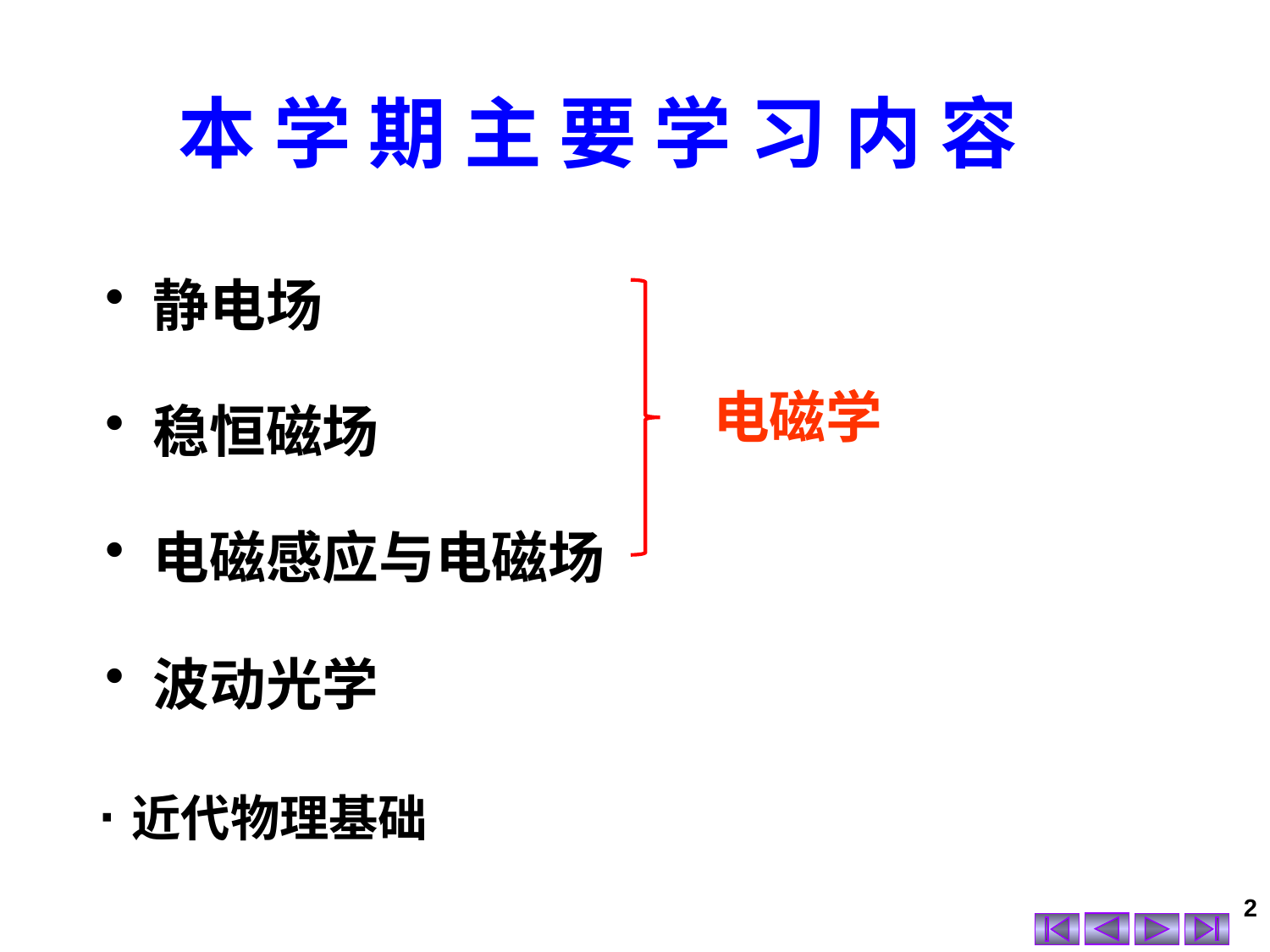

# 本 学 期 主 要 学 习 内 容
静电场
稳恒磁场
电磁感应与电磁场
波动光学

电磁学
·近代物理基础
2